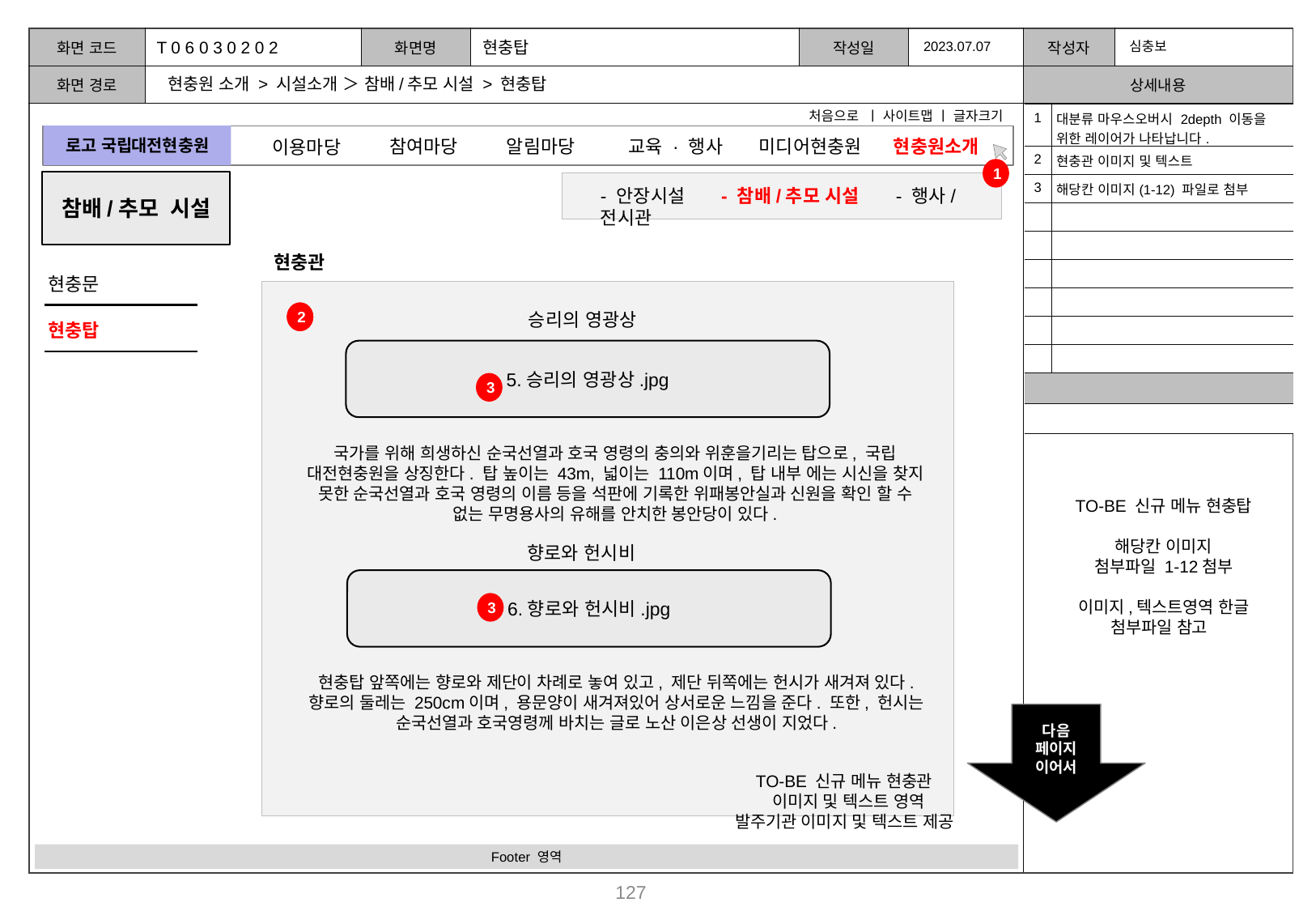

T 0 6 0 3 0 2 0 2
현충탑
2023.07.07
심충보
현충원 소개 > 시설소개 ＞ 참배/추모 시설 > 현충탑
처음으로  ㅣ 사이트맵 ㅣ 글자크기
| 1 | 대분류 마우스오버시 2depth 이동을 위한 레이어가 나타납니다. |
| --- | --- |
| 2 | 현충관 이미지 및 텍스트 |
| 3 | 해당칸 이미지(1-12) 파일로 첨부 |
|  |  |
|  |  |
|  |  |
|  |  |
|  |  |
|  |  |
|  |  |
|  |  |
로고 국립대전현충원

참여마당
알림마당
미디어현충원
교육 · 행사
현충원소개
이용마당

1
참배/추모  시설

- 안장시설      - 참배/추모 시설      - 행사/전시관
현충관
현충문

2
2
승리의 영광상
현충탑
5.승리의 영광상.jpg
3
국가를 위해 희생하신 순국선열과 호국 영령의 충의와 위훈을기리는 탑으로, 국립 대전현충원을 상징한다. 탑 높이는 43m, 넓이는 110m이며, 탑 내부 에는 시신을 찾지 못한 순국선열과 호국 영령의 이름 등을 석판에 기록한 위패봉안실과 신원을 확인 할 수 없는 무명용사의 유해를 안치한 봉안당이 있다.
TO-BE 신규 메뉴 현충탑

해당칸 이미지
첨부파일 1-12첨부

이미지,텍스트영역 한글 첨부파일 참고
향로와 헌시비
6.향로와 헌시비.jpg
3
현충탑 앞쪽에는 향로와 제단이 차례로 놓여 있고, 제단 뒤쪽에는 헌시가 새겨져 있다. 향로의 둘레는 250cm이며, 용문양이 새겨져있어 상서로운 느낌을 준다. 또한, 헌시는 순국선열과 호국영령께 바치는 글로 노산 이은상 선생이 지었다.
다음
페이지
이어서
 TO-BE 신규 메뉴 현충관
 이미지 및 텍스트 영역
발주기관 이미지 및 텍스트 제공
Footer 영역